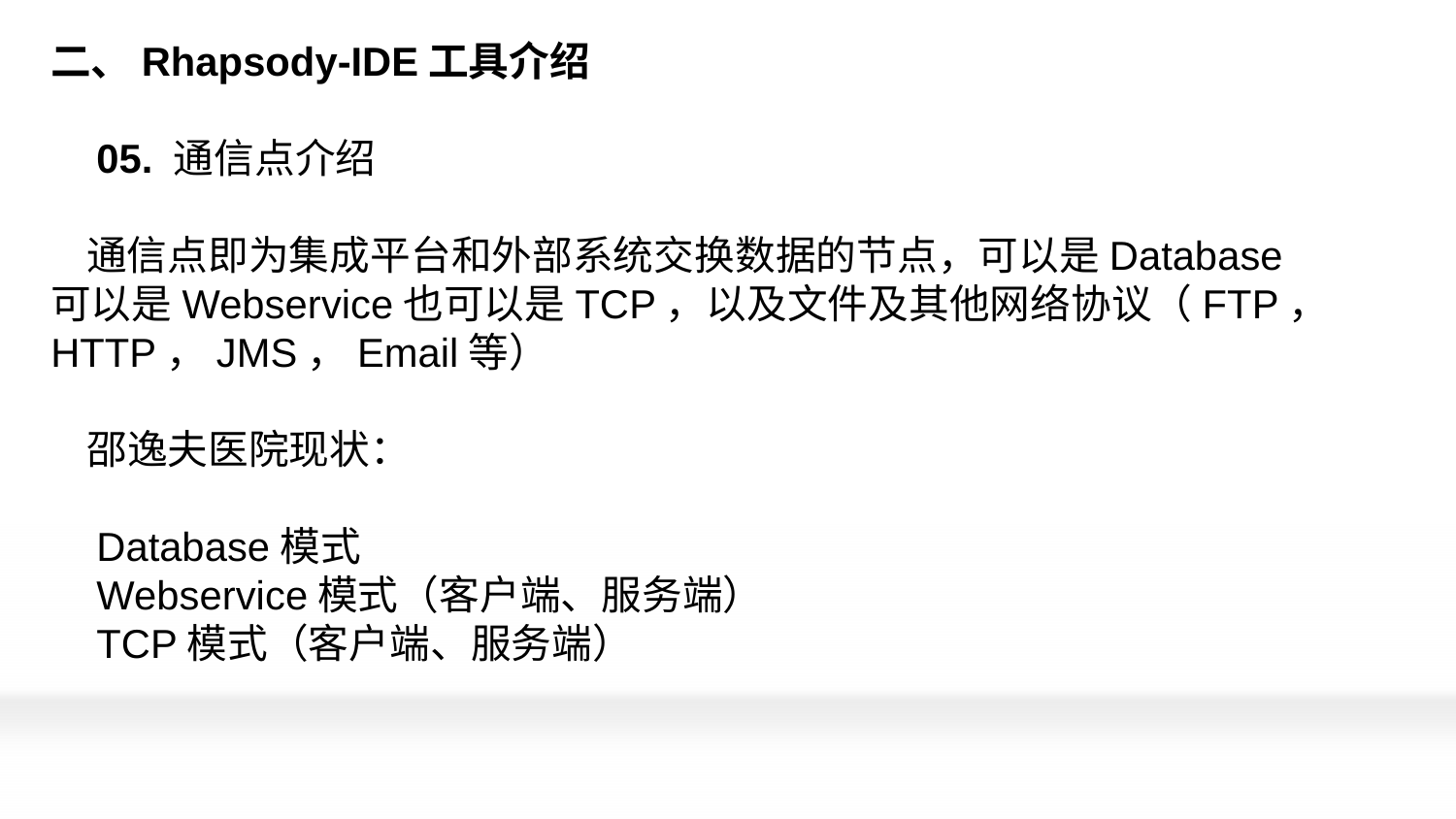

# 二、Rhapsody-IDE工具介绍 05. 通信点介绍 通信点即为集成平台和外部系统交换数据的节点，可以是Database可以是Webservice也可以是TCP，以及文件及其他网络协议（FTP，HTTP，JMS，Email等） 邵逸夫医院现状： Database模式 Webservice模式（客户端、服务端） TCP模式（客户端、服务端）